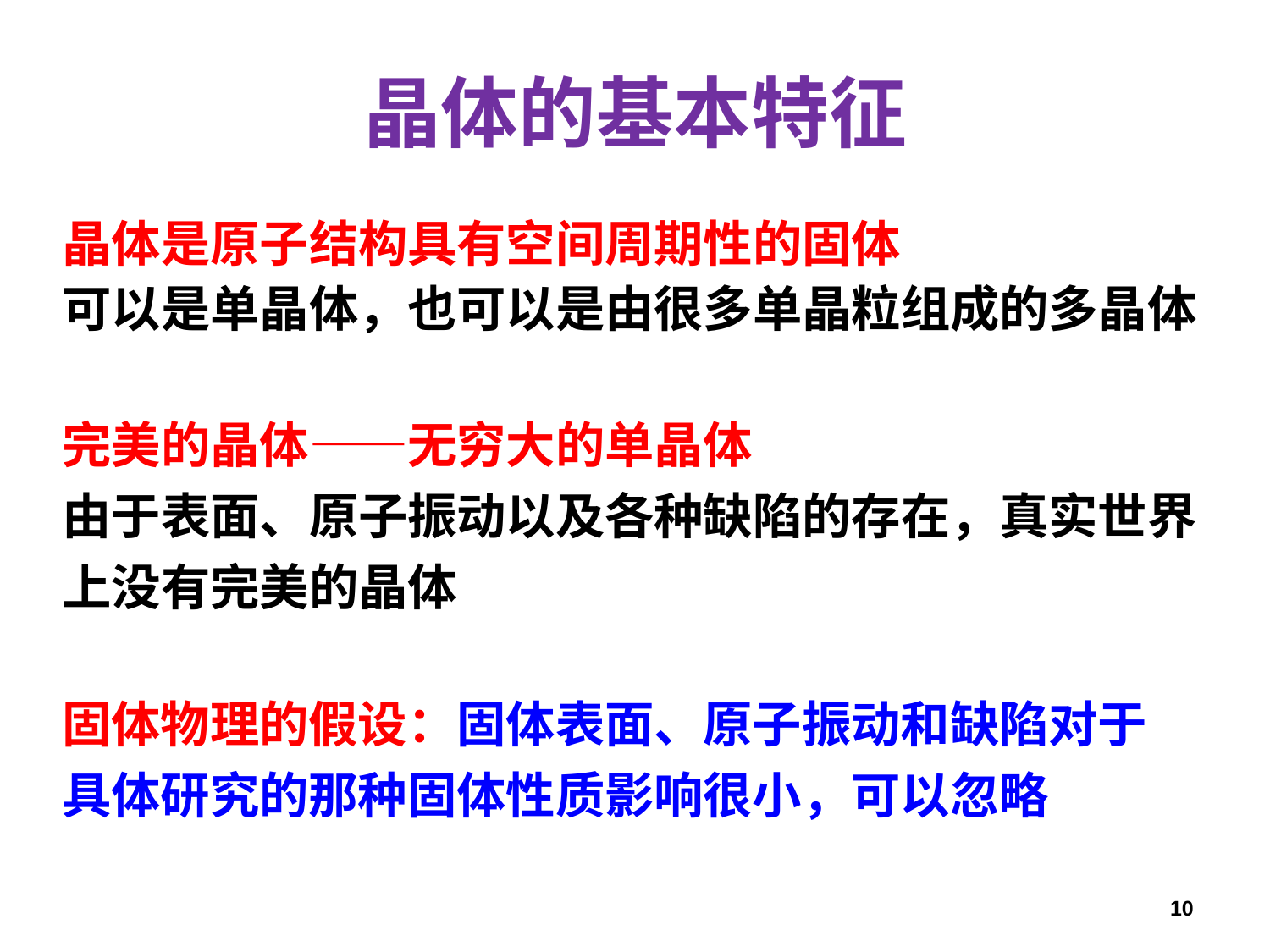

晶体的基本特征
晶体是原子结构具有空间周期性的固体
可以是单晶体，也可以是由很多单晶粒组成的多晶体
完美的晶体——无穷大的单晶体
由于表面、原子振动以及各种缺陷的存在，真实世界上没有完美的晶体
固体物理的假设：固体表面、原子振动和缺陷对于
具体研究的那种固体性质影响很小，可以忽略
10